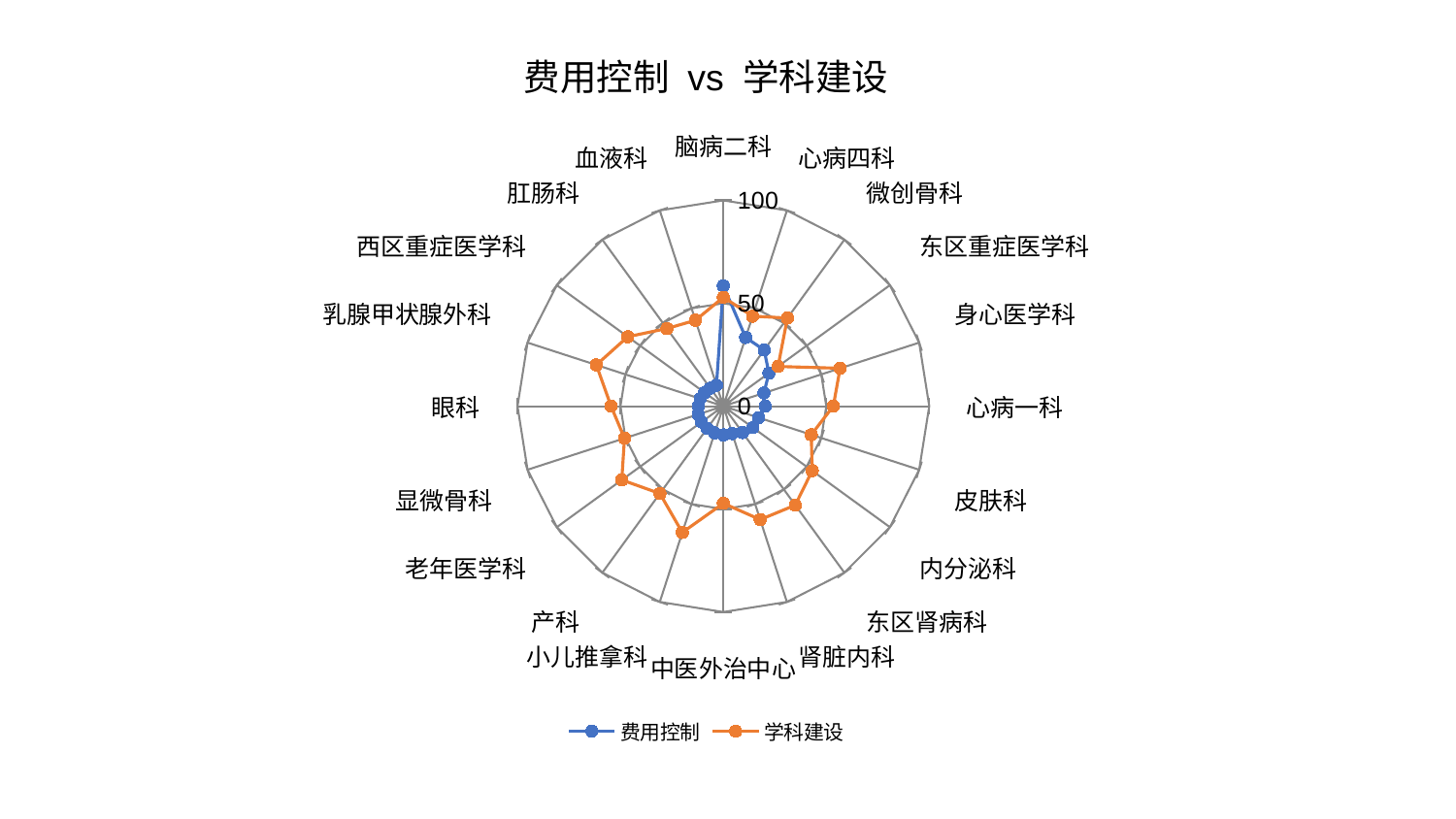

### Chart: 费用控制 vs 学科建设

| Category | 费用控制 | 学科建设 |
|---|---|---|
| 脑病二科 | 58.4621399390075 | 52.899124386118594 |
| 心病四科 | 35.110712415814724 | 46.01101285142108 |
| 微创骨科 | 33.72675744661079 | 52.940195291921256 |
| 东区重症医学科 | 27.376149655467326 | 32.83679281784618 |
| 身心医学科 | 20.749311909070094 | 59.65029310593578 |
| 心病一科 | 20.299495210261398 | 53.414863290502 |
| 皮肤科 | 18.080167552098303 | 44.881927859908835 |
| 内分泌科 | 17.736003988808196 | 53.369046320097425 |
| 东区肾病科 | 15.83393382106001 | 59.43559508689973 |
| 肾脏内科 | 13.989621596892967 | 57.94838873542376 |
| 中医外治中心 | 13.945418131106578 | 47.21251362904904 |
| 小儿推拿科 | 13.648906915428235 | 64.51681511906881 |
| 产科 | 13.394443168604276 | 52.471254182944755 |
| 老年医学科 | 13.142375672599934 | 60.992028575827064 |
| 显微骨科 | 12.867649879522773 | 50.50692599911658 |
| 眼科 | 12.166419004786652 | 54.563405880897335 |
| 乳腺甲状腺外科 | 11.874368663810767 | 64.87429044622988 |
| 西区重症医学科 | 11.213133288046516 | 57.424365197036344 |
| 肛肠科 | 10.808005970824459 | 46.63232416311217 |
| 血液科 | 10.734160158855836 | 43.90714008783267 |
65